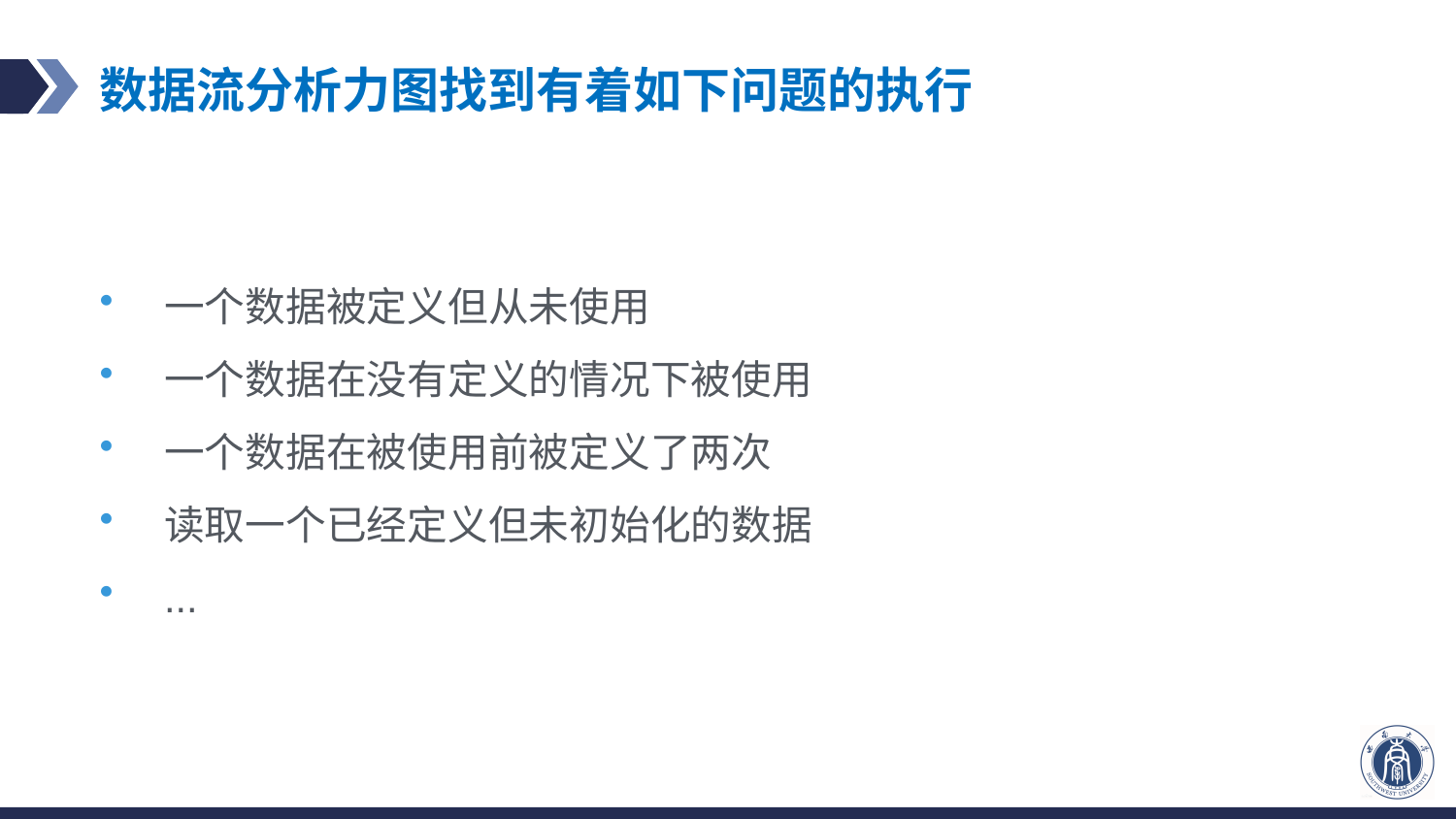

# 数据流分析力图找到有着如下问题的执行
一个数据被定义但从未使用
一个数据在没有定义的情况下被使用
一个数据在被使用前被定义了两次
读取一个已经定义但未初始化的数据
...